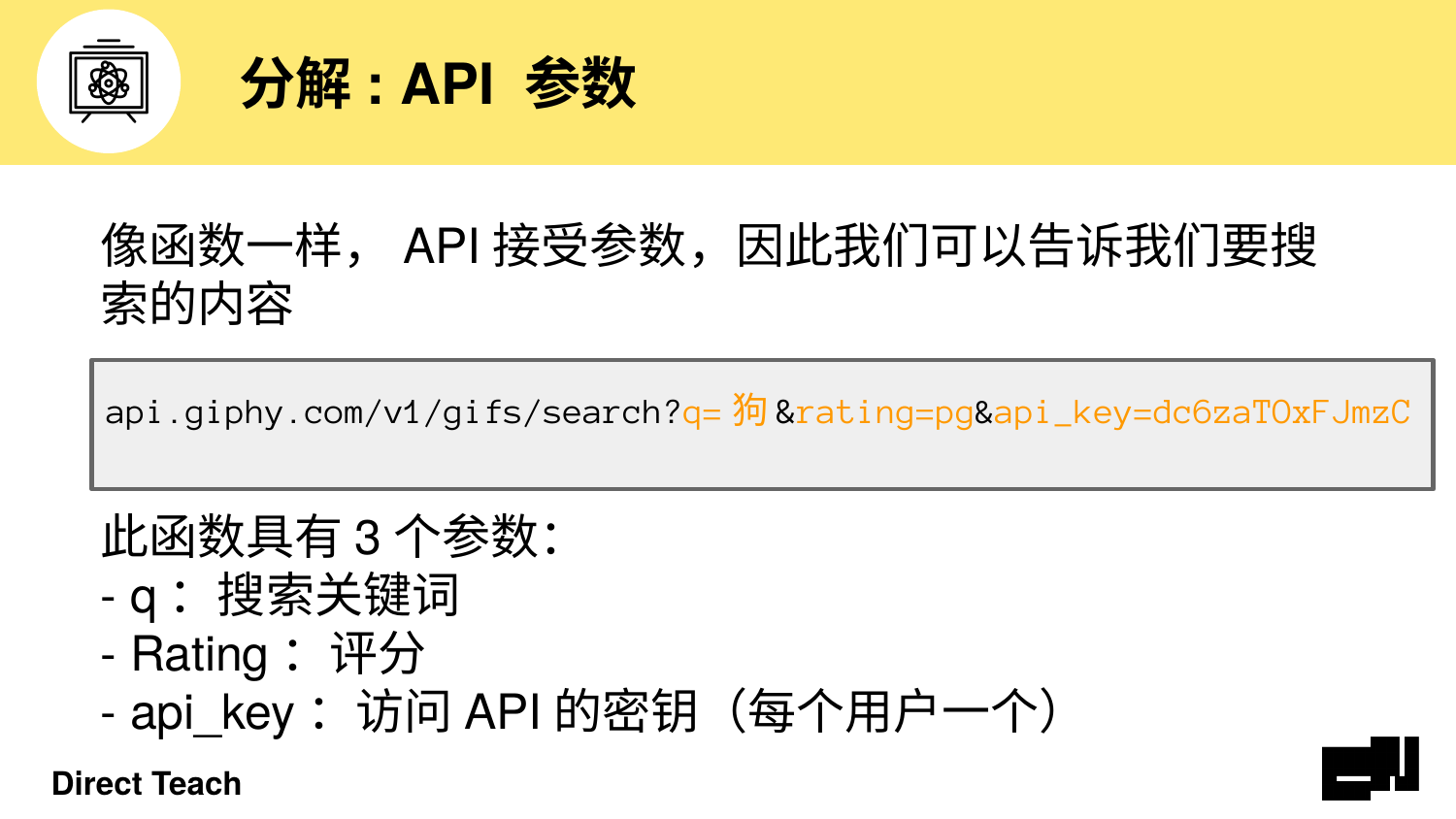

# 分解: API 参数
像函数一样，API接受参数，因此我们可以告诉我们要搜索的内容

此函数具有3个参数：
- q：搜索关键词
- Rating：评分
- api_key：访问API的密钥（每个用户一个）
api.giphy.com/v1/gifs/search?q=狗&rating=pg&api_key=dc6zaTOxFJmzC